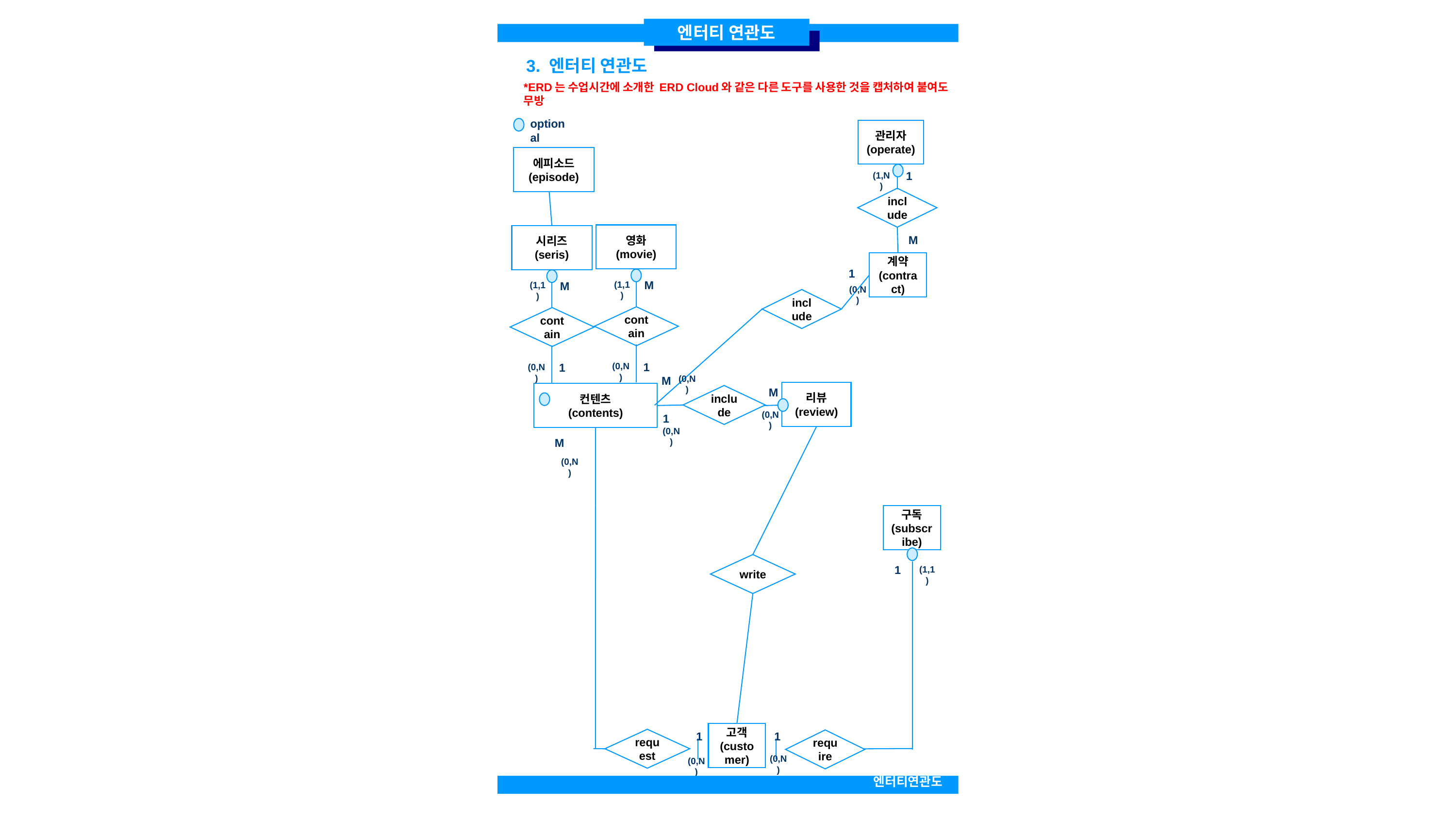

엔터티 연관도

3. 엔터티 연관도
*ERD는 수업시간에 소개한 ERD Cloud와 같은 다른 도구를 사용한 것을 캡처하여 붙여도 무방
optional

관리자
(operate)
에피소드
(episode)

1
(1,N)
include
영화
(movie)
시리즈
(seris)
M
계약
(contract)
1

M
(1,1)
M
(1,1)
(0,N)
include
contain
contain
1
(0,N)
1
(0,N)
(0,N)
M
M
리뷰
(review)
컨텐츠
(contents)
include

(0,N)
1
(0,N)
M
(0,N)
구독
(subscribe)

write
1
(1,1)
고객
(customer)
1
1
request
require
(0,N)
(0,N)
엔터티연관도